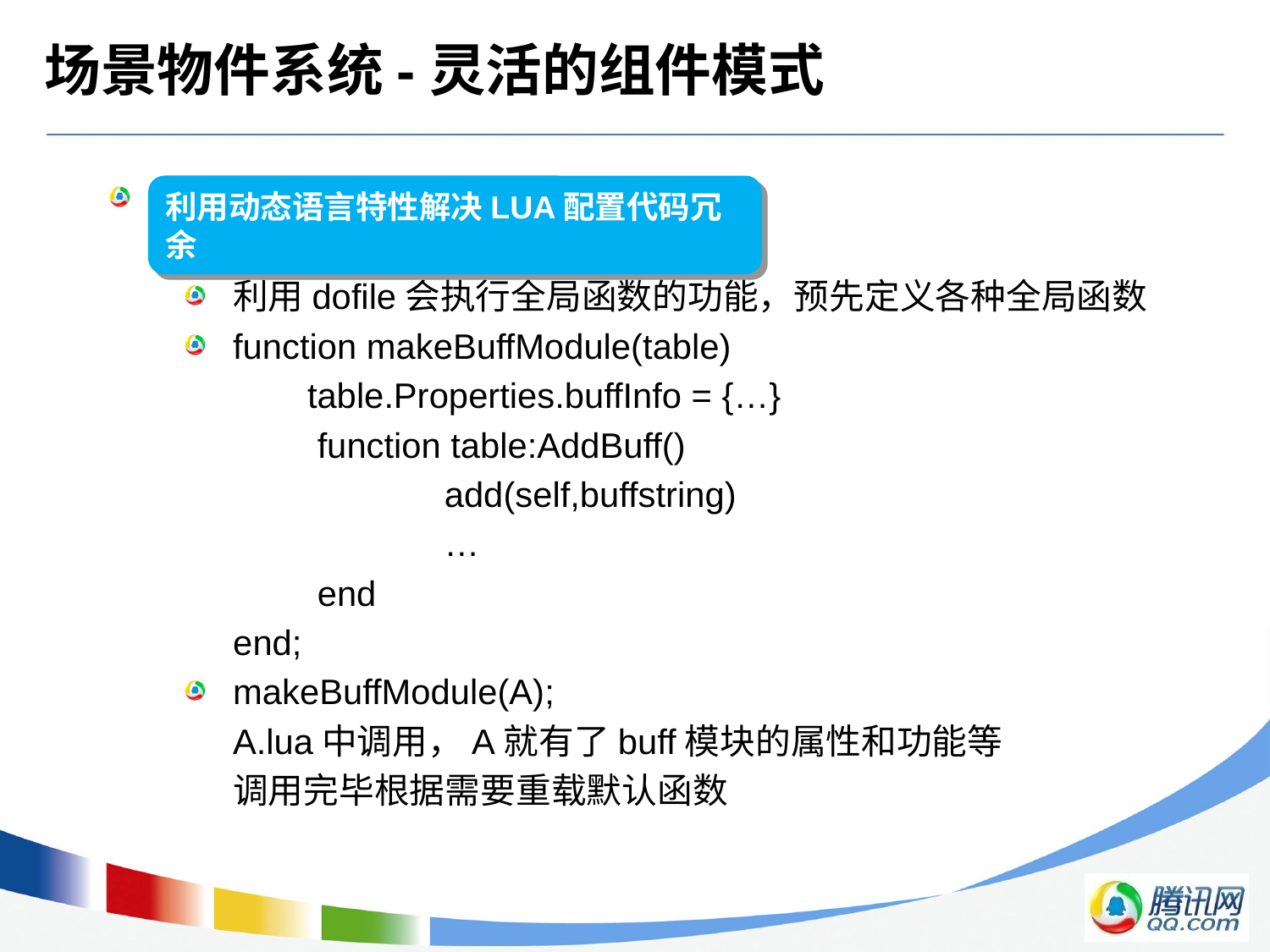

# 场景物件系统-灵活的组件模式
 充分利用LUA的动态语言特性解决L

利用dofile会执行全局函数的功能，预先定义各种全局函数
function makeBuffModule(table)
	table.Properties.buffInfo = {…}
	 function table:AddBuff()
		 add(self,buffstring)
		 …
	 end
	end;
makeBuffModule(A);
	A.lua中调用，A就有了buff模块的属性和功能等
	调用完毕根据需要重载默认函数

利用动态语言特性解决LUA配置代码冗余